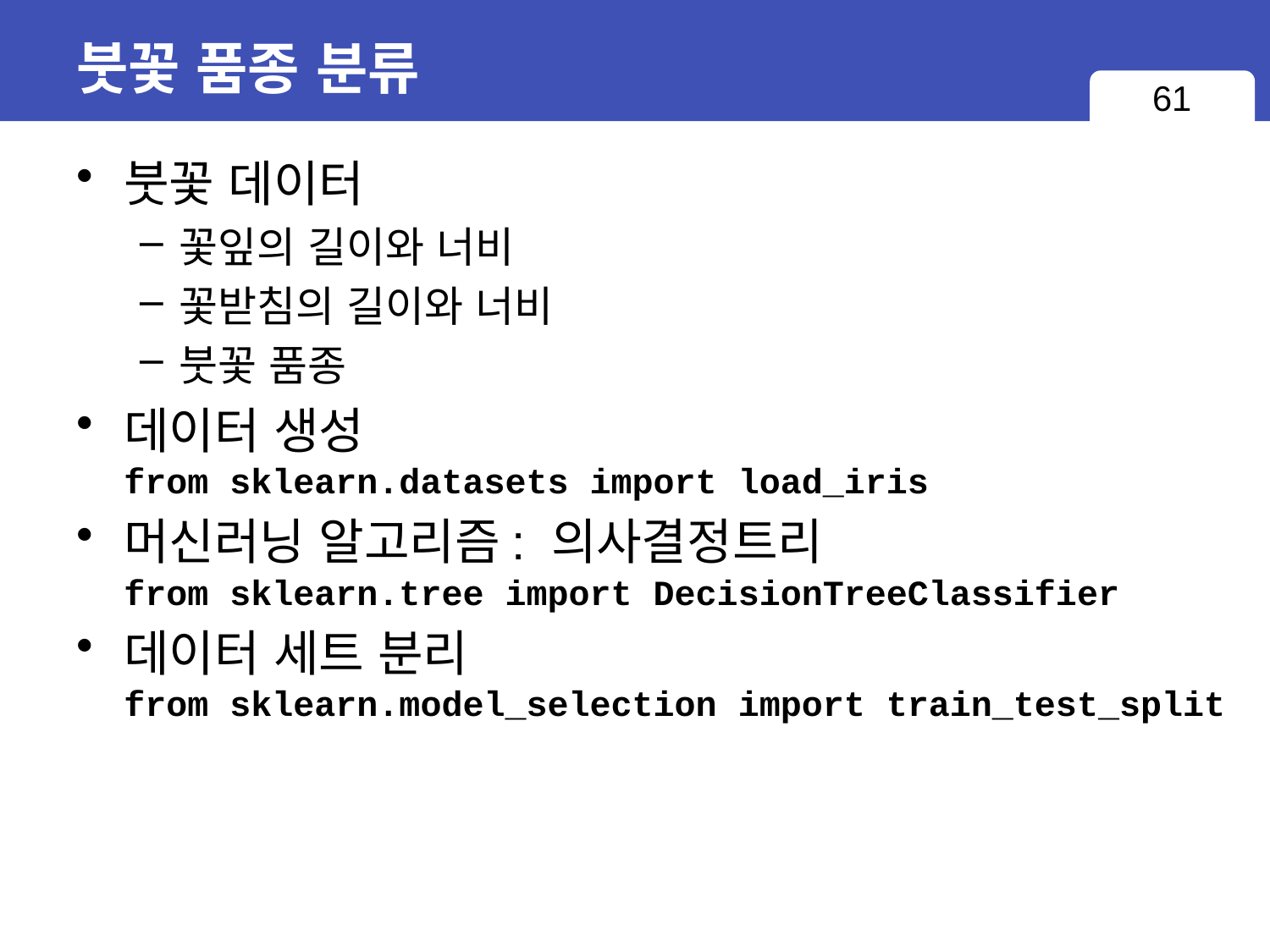

# 붓꽃 품종 분류
61
붓꽃 데이터
꽃잎의 길이와 너비
꽃받침의 길이와 너비
붓꽃 품종
데이터 생성
from sklearn.datasets import load_iris
머신러닝 알고리즘: 의사결정트리
from sklearn.tree import DecisionTreeClassifier
데이터 세트 분리
from sklearn.model_selection import train_test_split